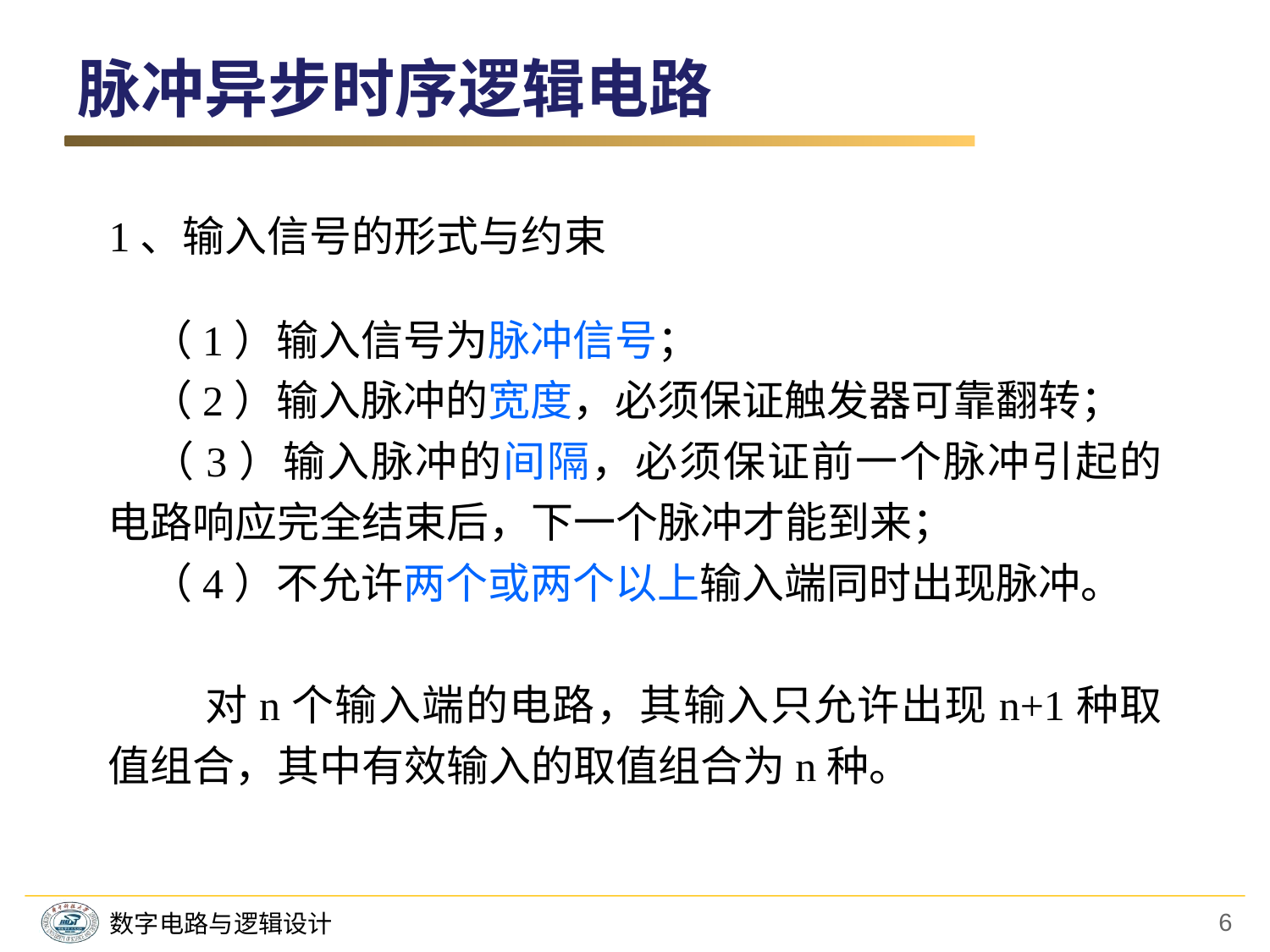

脉冲异步时序逻辑电路
1、输入信号的形式与约束
　（1）输入信号为脉冲信号；
　（2）输入脉冲的宽度，必须保证触发器可靠翻转；
　（3）输入脉冲的间隔，必须保证前一个脉冲引起的电路响应完全结束后，下一个脉冲才能到来；
　（4）不允许两个或两个以上输入端同时出现脉冲。

        对n个输入端的电路，其输入只允许出现n+1种取值组合，其中有效输入的取值组合为n种。
6
数字电路与逻辑设计